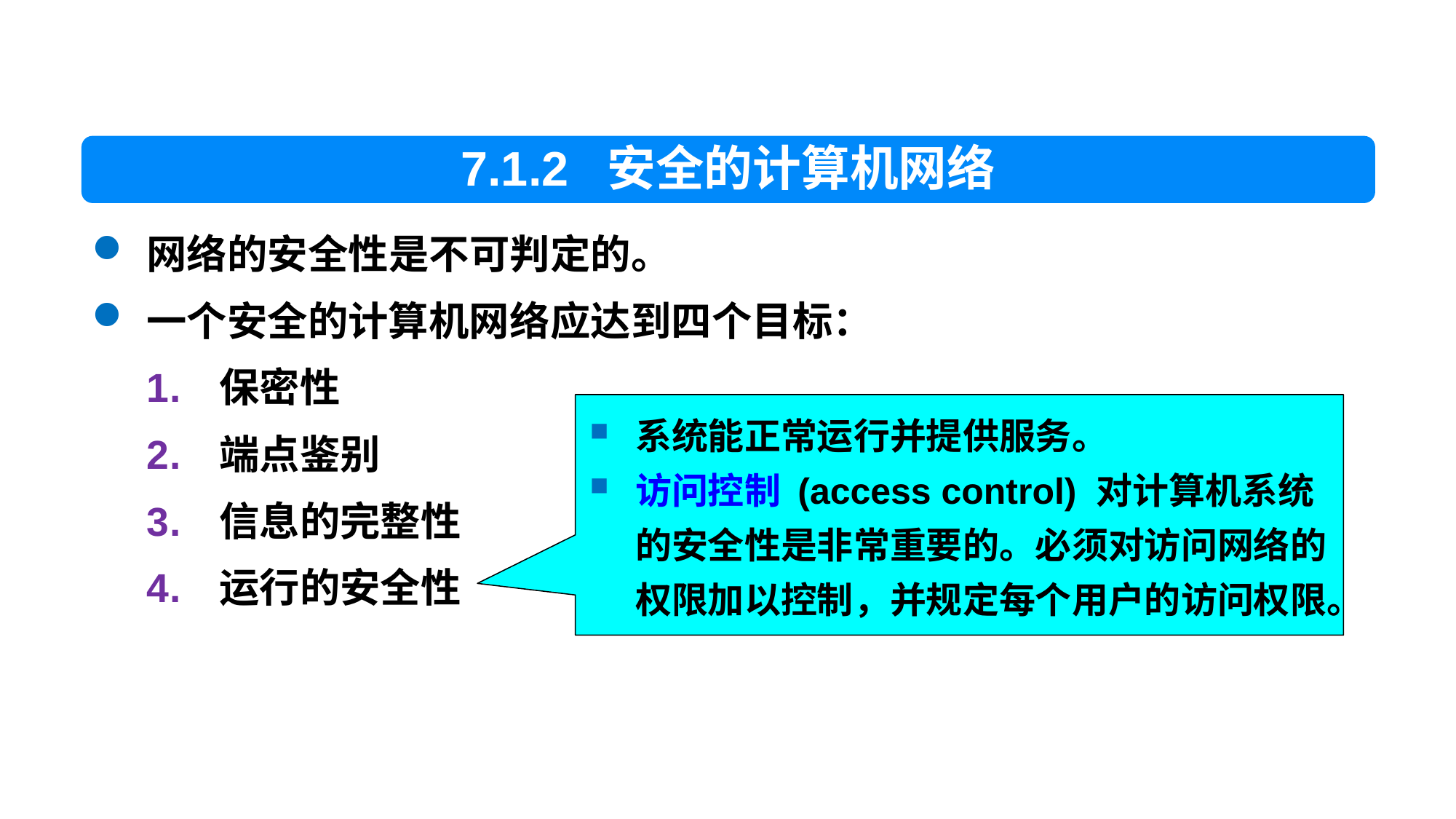

7.1.2  安全的计算机网络

网络的安全性是不可判定的。
一个安全的计算机网络应达到四个目标：
保密性
端点鉴别
信息的完整性
运行的安全性
系统能正常运行并提供服务。
访问控制 (access control) 对计算机系统的安全性是非常重要的。必须对访问网络的权限加以控制，并规定每个用户的访问权限。